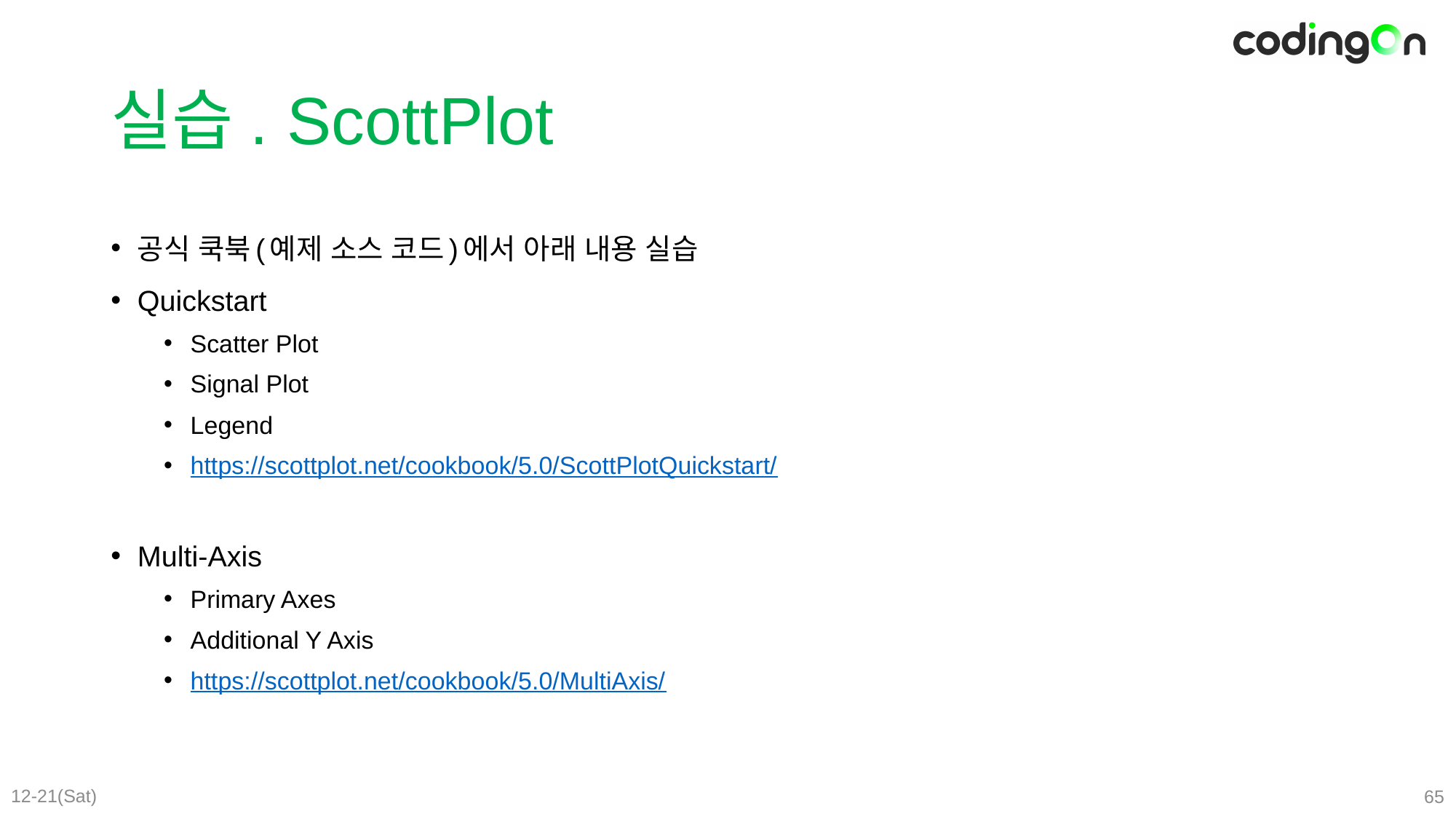

# 실습. ScottPlot
공식 쿡북(예제 소스 코드)에서 아래 내용 실습
Quickstart
Scatter Plot
Signal Plot
Legend
https://scottplot.net/cookbook/5.0/ScottPlotQuickstart/

Multi-Axis
Primary Axes
Additional Y Axis
https://scottplot.net/cookbook/5.0/MultiAxis/
12-21(Sat)
65